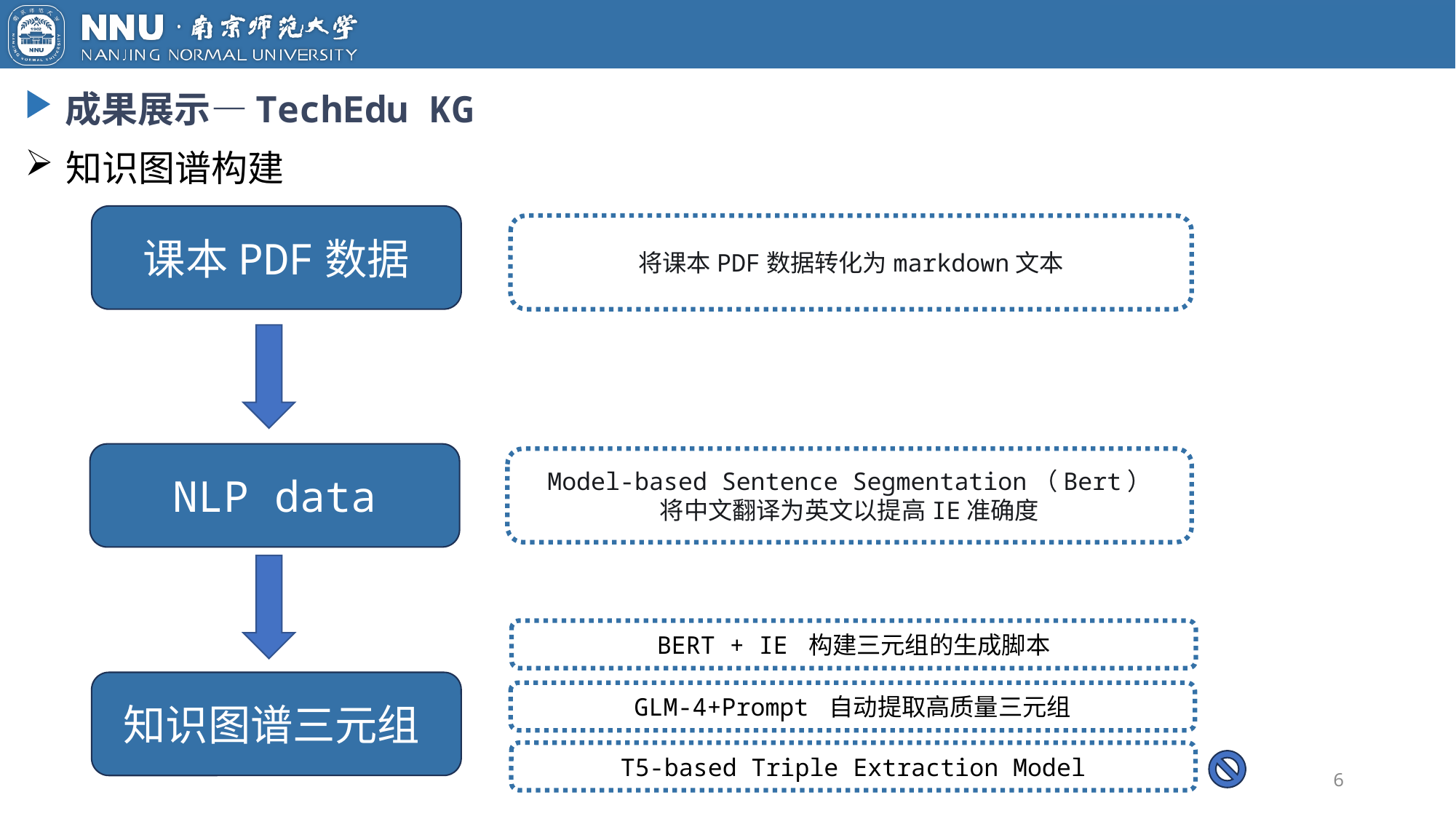

成果展示—TechEdu KG

知识图谱构建
课本PDF数据

将课本PDF数据转化为markdown文本

NLP data
Model-based Sentence Segmentation（Bert）
将中文翻译为英文以提高IE准确度

BERT + IE 构建三元组的生成脚本
知识图谱三元组
GLM-4+Prompt 自动提取高质量三元组
T5-based Triple Extraction Model

6